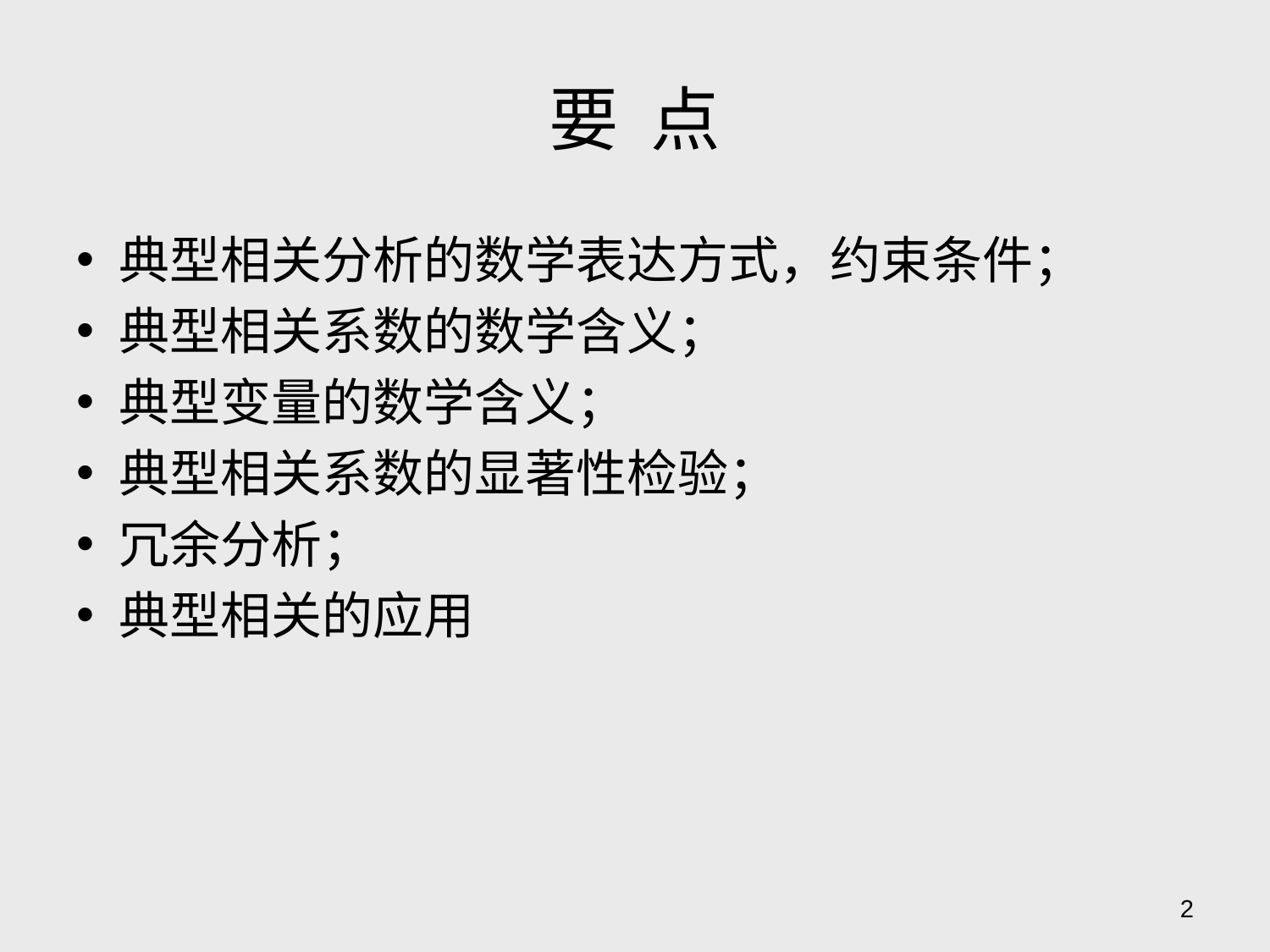

# 要  点
典型相关分析的数学表达方式，约束条件；
典型相关系数的数学含义；
典型变量的数学含义；
典型相关系数的显著性检验；
冗余分析；
典型相关的应用

2